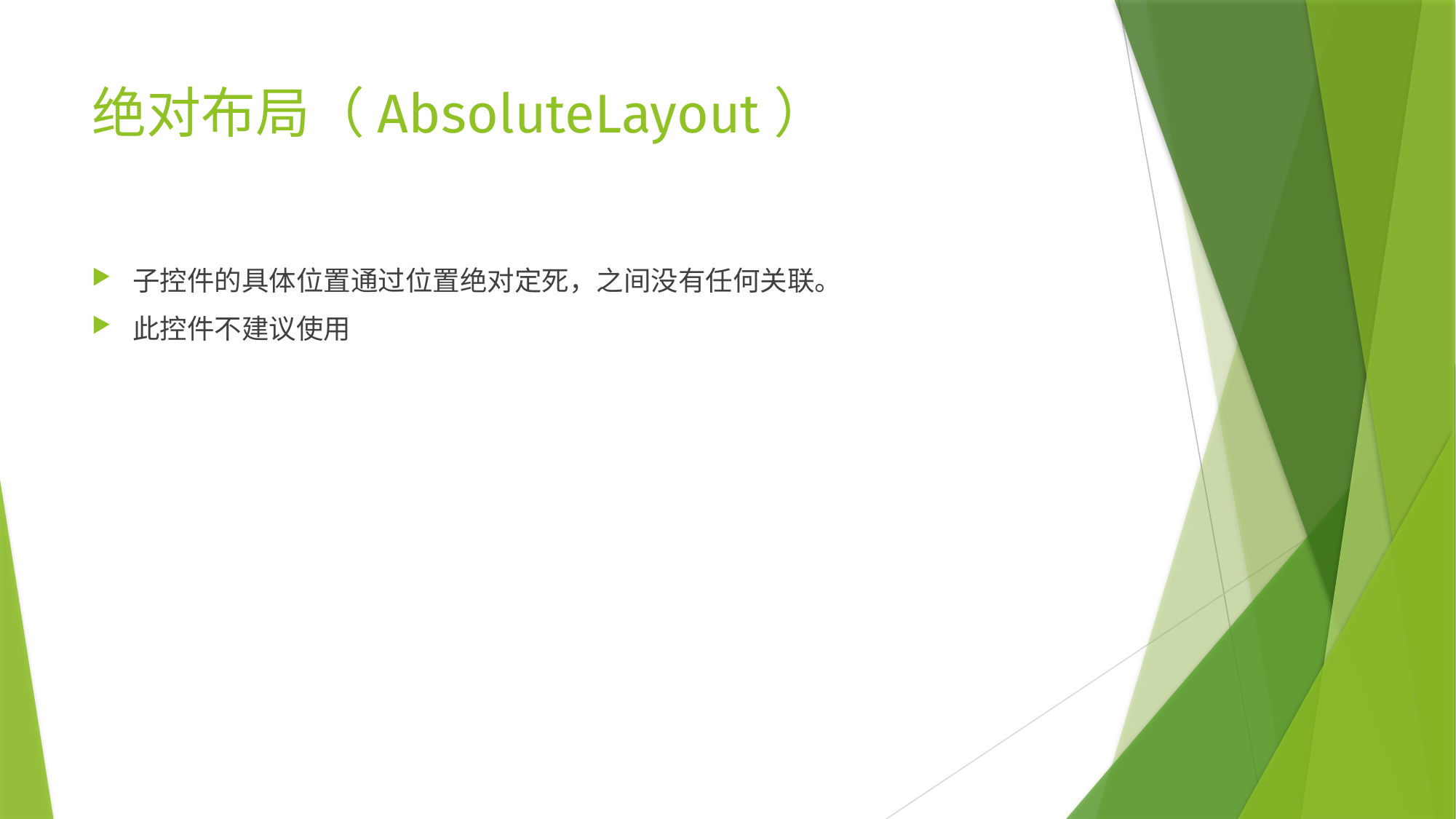

# 绝对布局（AbsoluteLayout）
子控件的具体位置通过位置绝对定死，之间没有任何关联。
此控件不建议使用